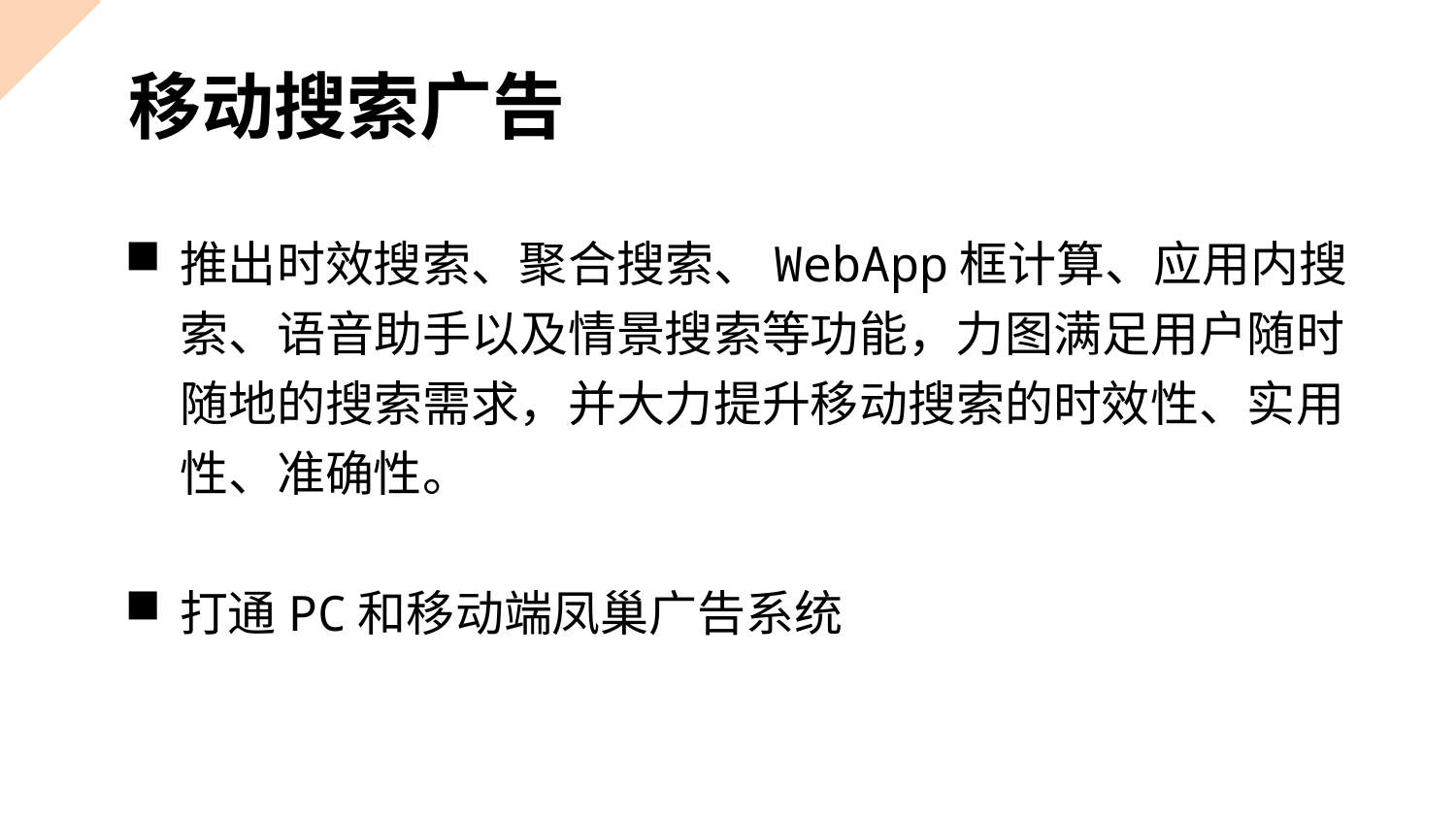

移动搜索广告
推出时效搜索、聚合搜索、WebApp框计算、应用内搜索、语音助手以及情景搜索等功能，力图满足用户随时随地的搜索需求，并大力提升移动搜索的时效性、实用性、准确性。

打通PC和移动端凤巢广告系统